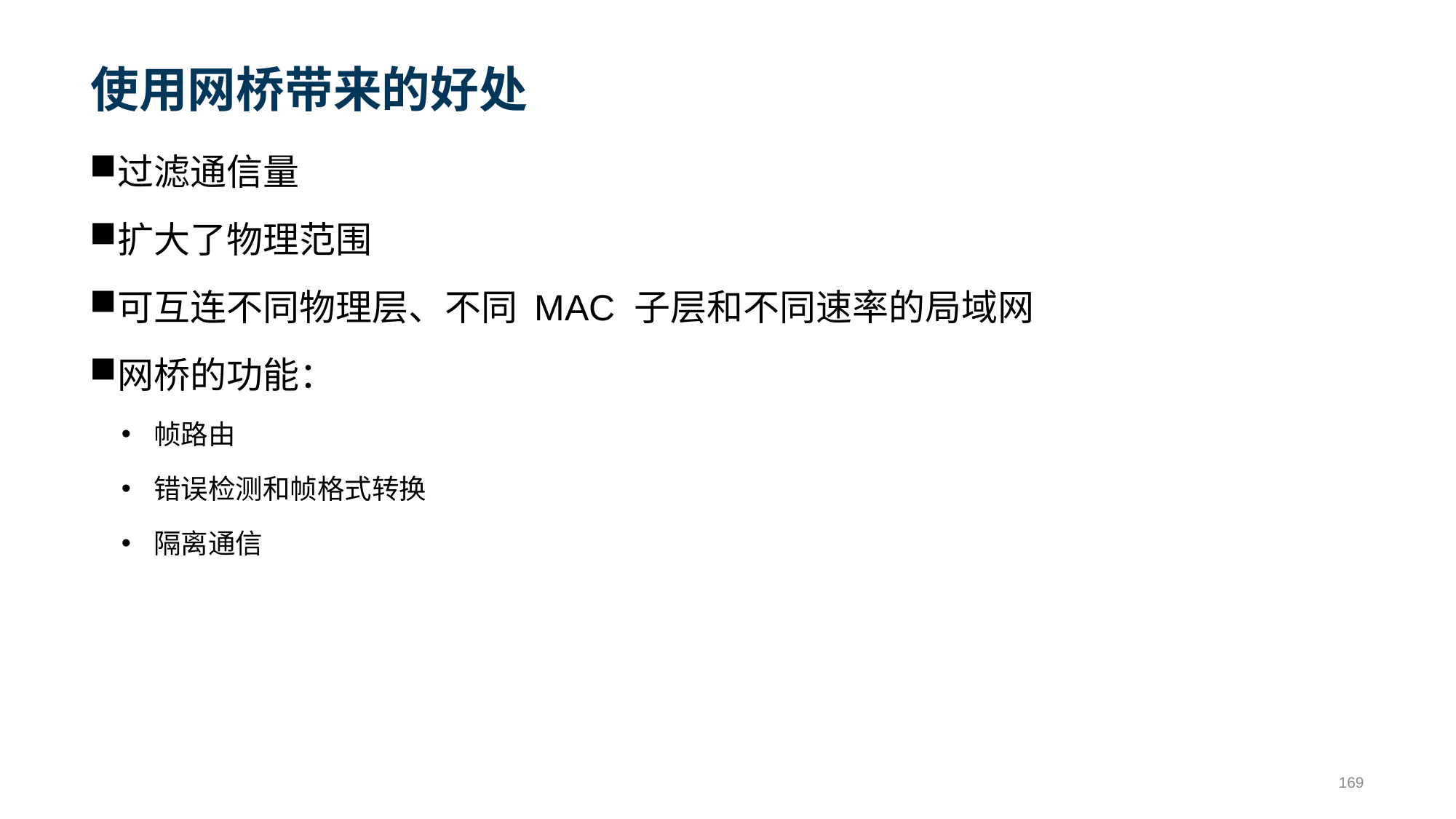

# 使用网桥带来的好处
过滤通信量
扩大了物理范围
可互连不同物理层、不同 MAC 子层和不同速率的局域网
网桥的功能：
帧路由
错误检测和帧格式转换
隔离通信

169